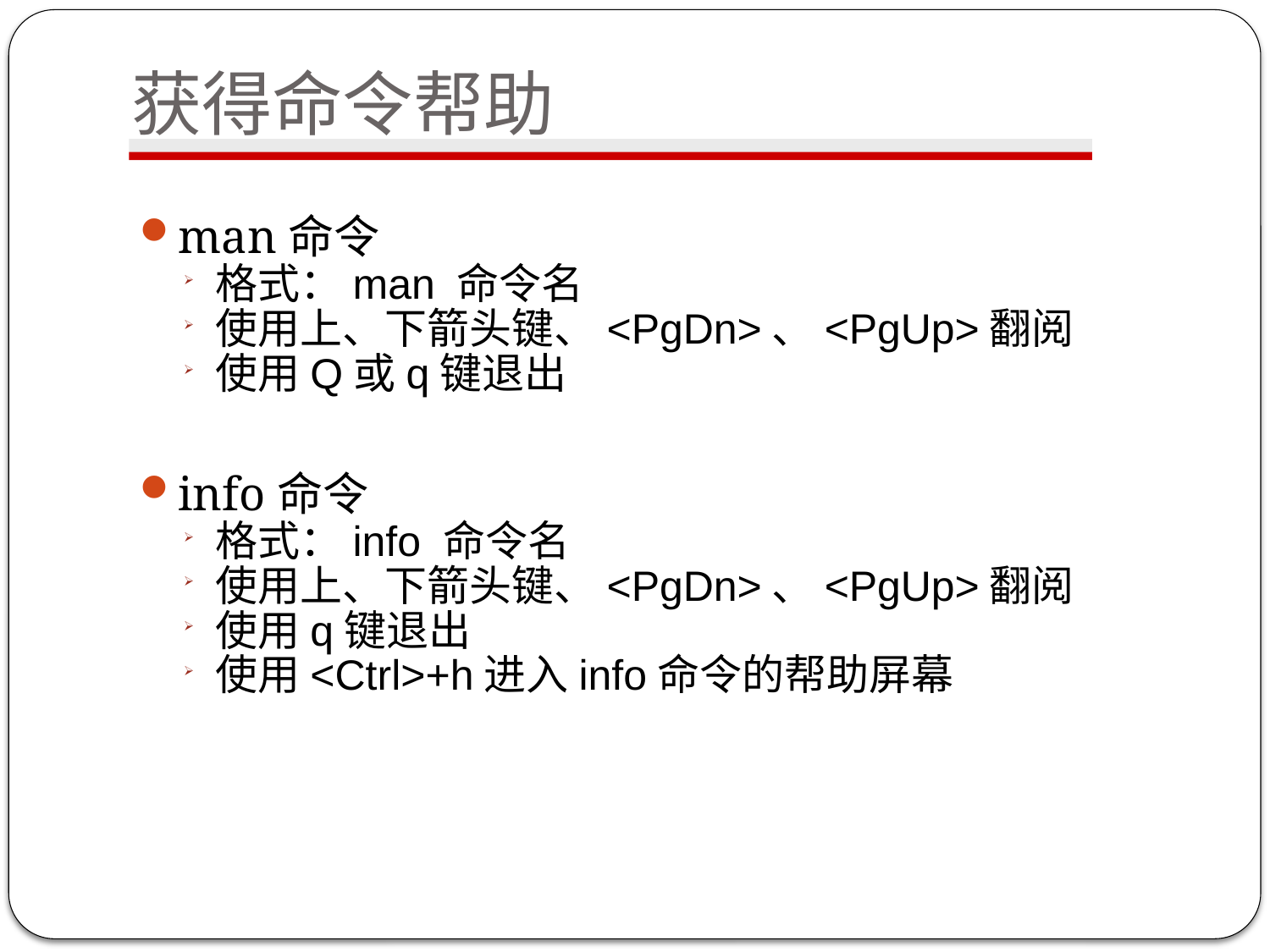

# 获得命令帮助
man命令
格式：man 命令名
使用上、下箭头键、<PgDn>、<PgUp>翻阅
使用Q或q键退出

info命令
格式：info 命令名
使用上、下箭头键、<PgDn>、<PgUp>翻阅
使用q键退出
使用<Ctrl>+h进入info命令的帮助屏幕